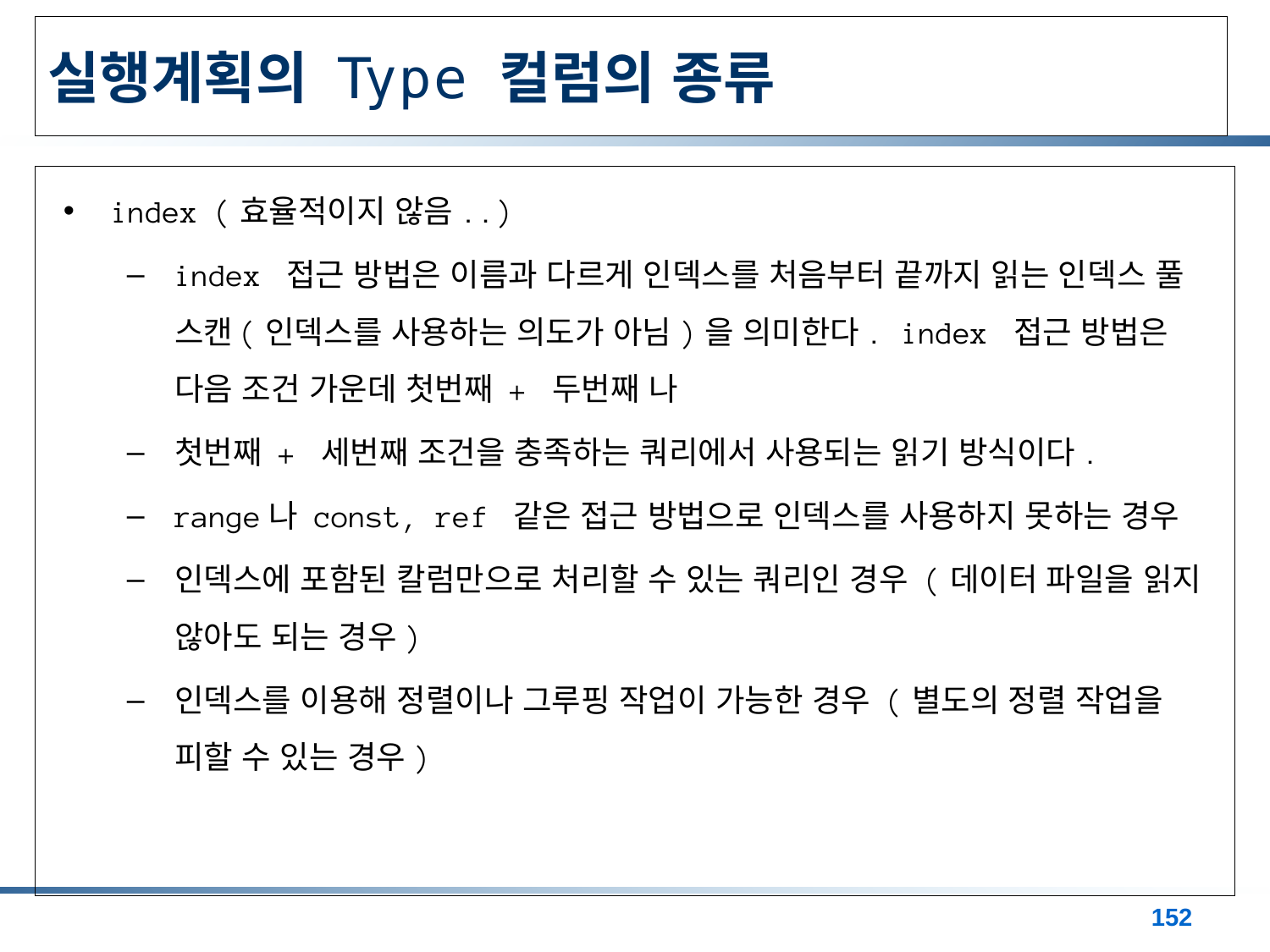

# 실행계획의 Type 컬럼의 종류
index (효율적이지 않음..)
index 접근 방법은 이름과 다르게 인덱스를 처음부터 끝까지 읽는 인덱스 풀 스캔(인덱스를 사용하는 의도가 아님)을 의미한다. index 접근 방법은 다음 조건 가운데 첫번째 + 두번째 나
첫번째 + 세번째 조건을 충족하는 쿼리에서 사용되는 읽기 방식이다.
range나 const, ref 같은 접근 방법으로 인덱스를 사용하지 못하는 경우
인덱스에 포함된 칼럼만으로 처리할 수 있는 쿼리인 경우 (데이터 파일을 읽지 않아도 되는 경우)
인덱스를 이용해 정렬이나 그루핑 작업이 가능한 경우 (별도의 정렬 작업을 피할 수 있는 경우)